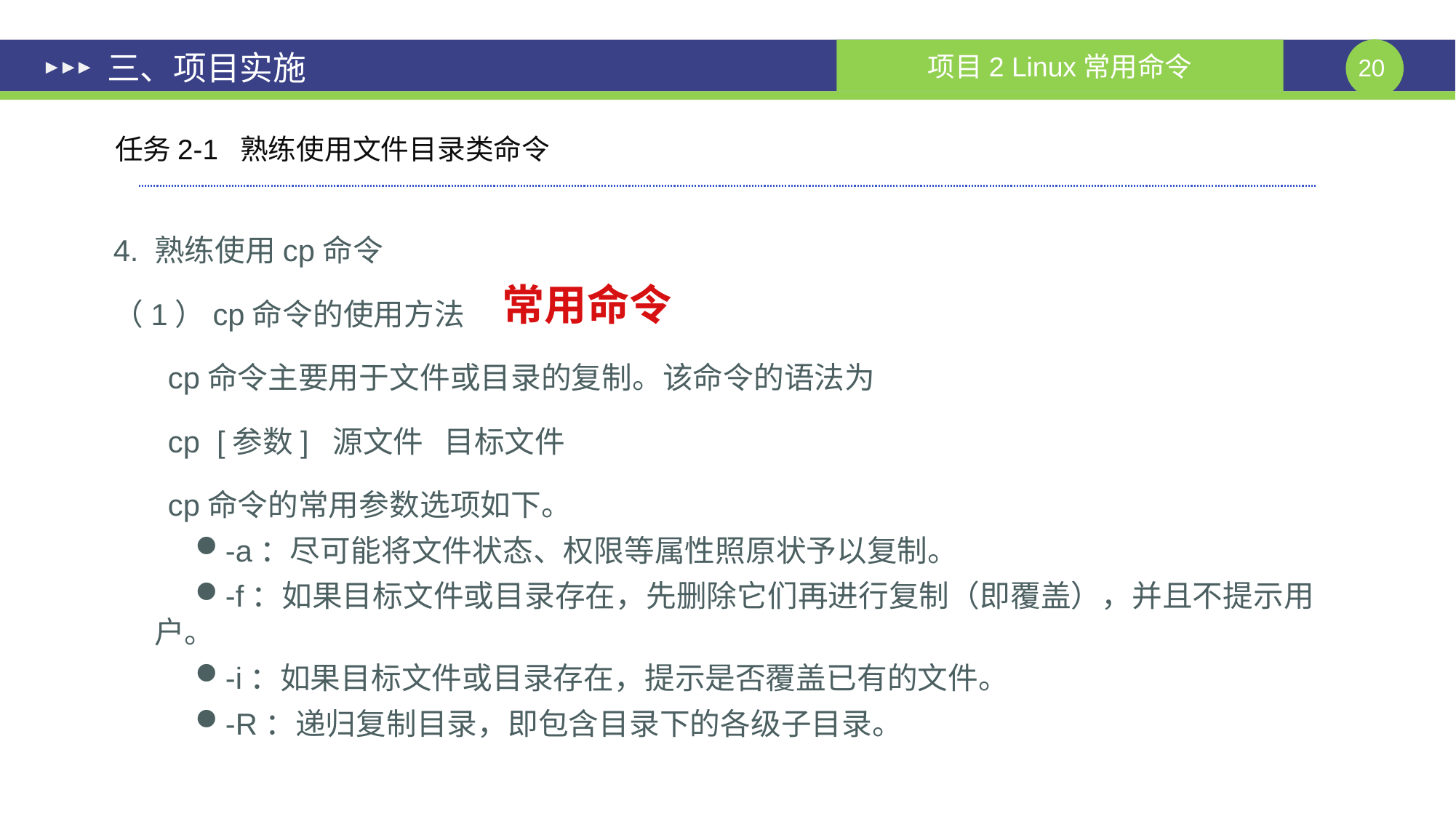

# 三、项目实施
任务2-1  熟练使用文件目录类命令

4. 熟练使用cp命令
（1）cp命令的使用方法
cp命令主要用于文件或目录的复制。该命令的语法为
cp  [参数]  源文件   目标文件
cp命令的常用参数选项如下。
-a：尽可能将文件状态、权限等属性照原状予以复制。
-f：如果目标文件或目录存在，先删除它们再进行复制（即覆盖），并且不提示用户。
-i：如果目标文件或目录存在，提示是否覆盖已有的文件。
-R：递归复制目录，即包含目录下的各级子目录。

常用命令